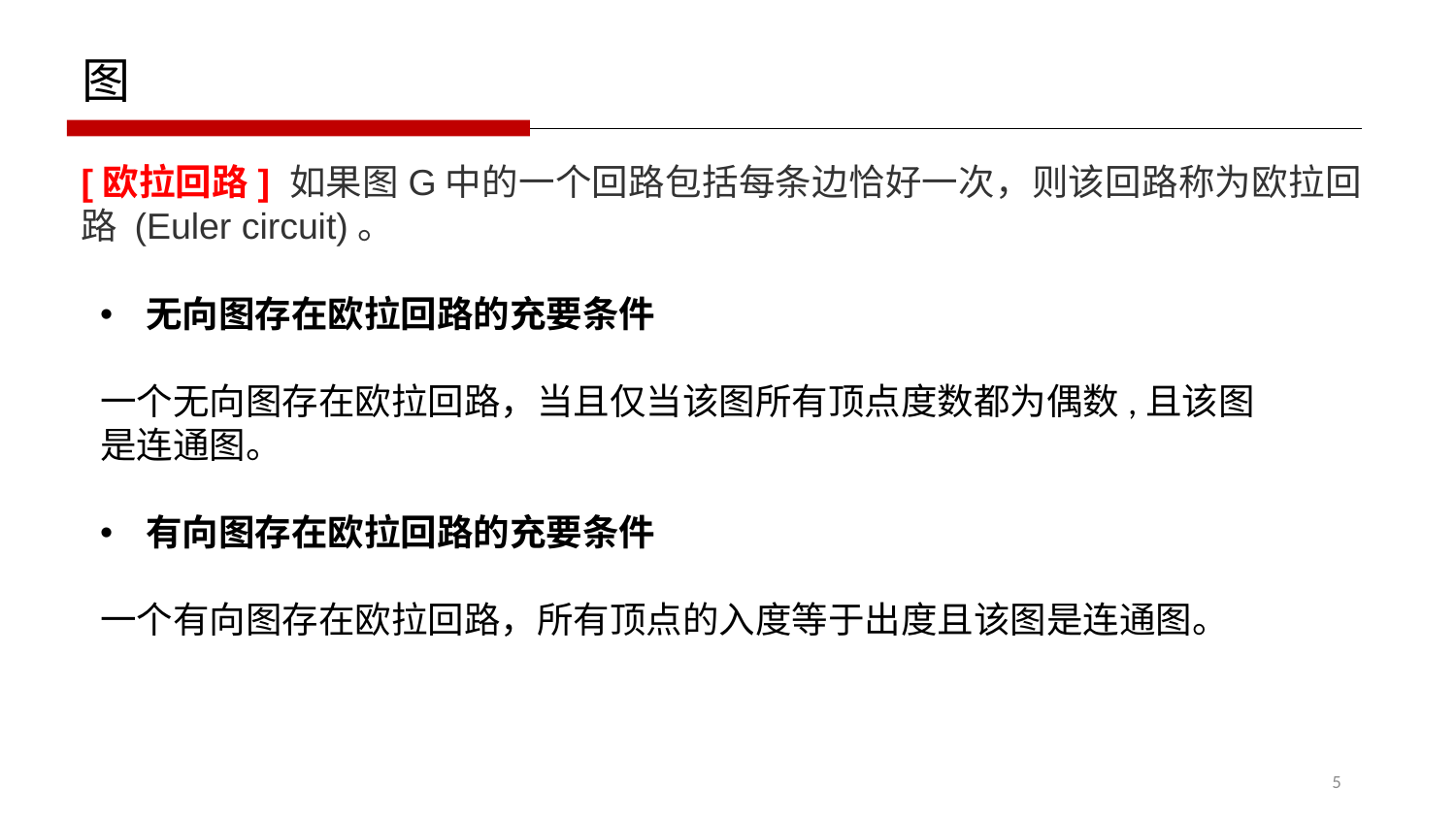

图

[欧拉回路] 如果图G中的一个回路包括每条边恰好一次，则该回路称为欧拉回路 (Euler circuit)。
无向图存在欧拉回路的充要条件

一个无向图存在欧拉回路，当且仅当该图所有顶点度数都为偶数,且该图是连通图。

有向图存在欧拉回路的充要条件

一个有向图存在欧拉回路，所有顶点的入度等于出度且该图是连通图。
5